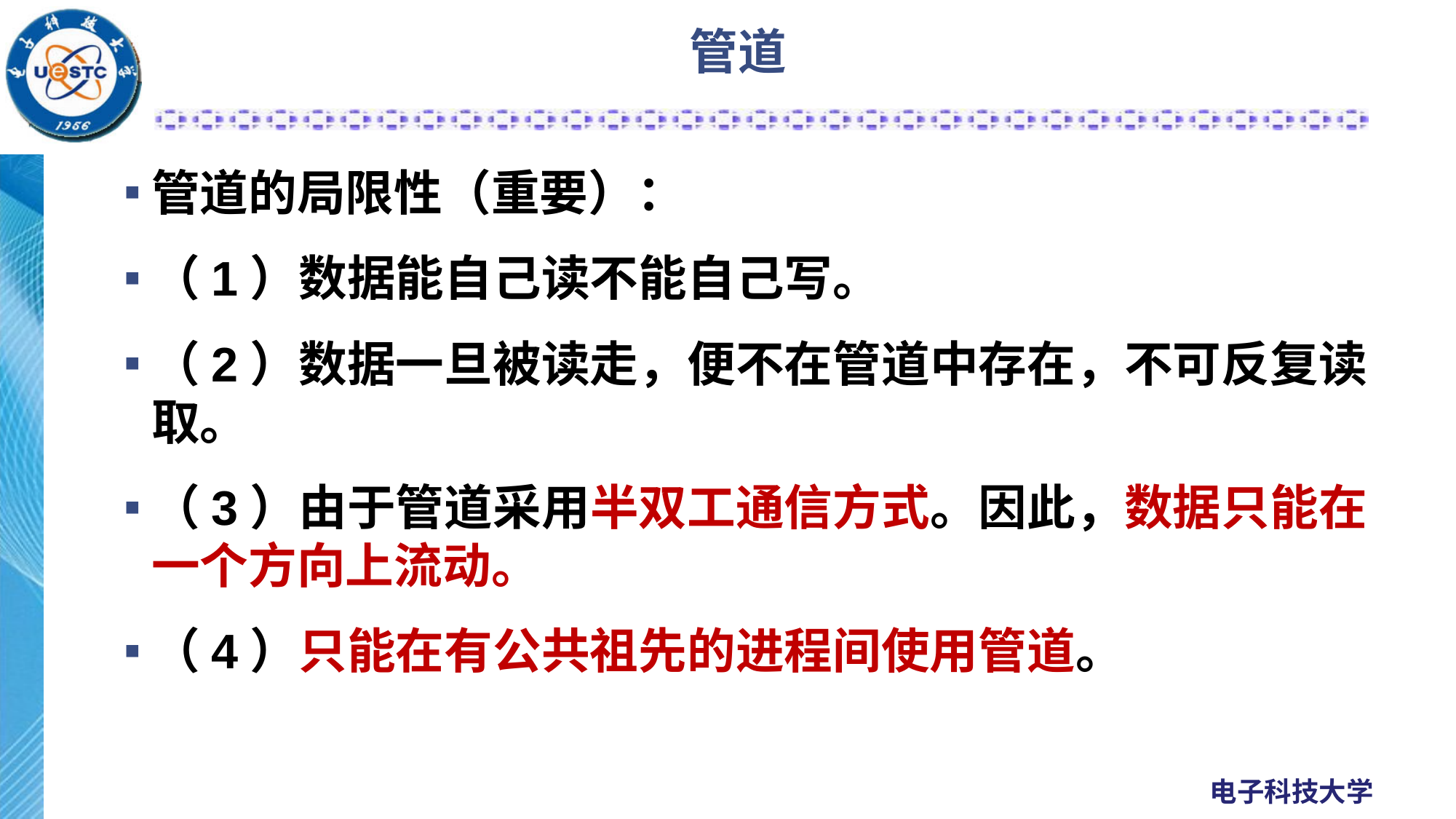

# 管道
管道的局限性（重要）：
（1）数据能自己读不能自己写。
（2）数据一旦被读走，便不在管道中存在，不可反复读取。
（3）由于管道采用半双工通信方式。因此，数据只能在一个方向上流动。
（4）只能在有公共祖先的进程间使用管道。